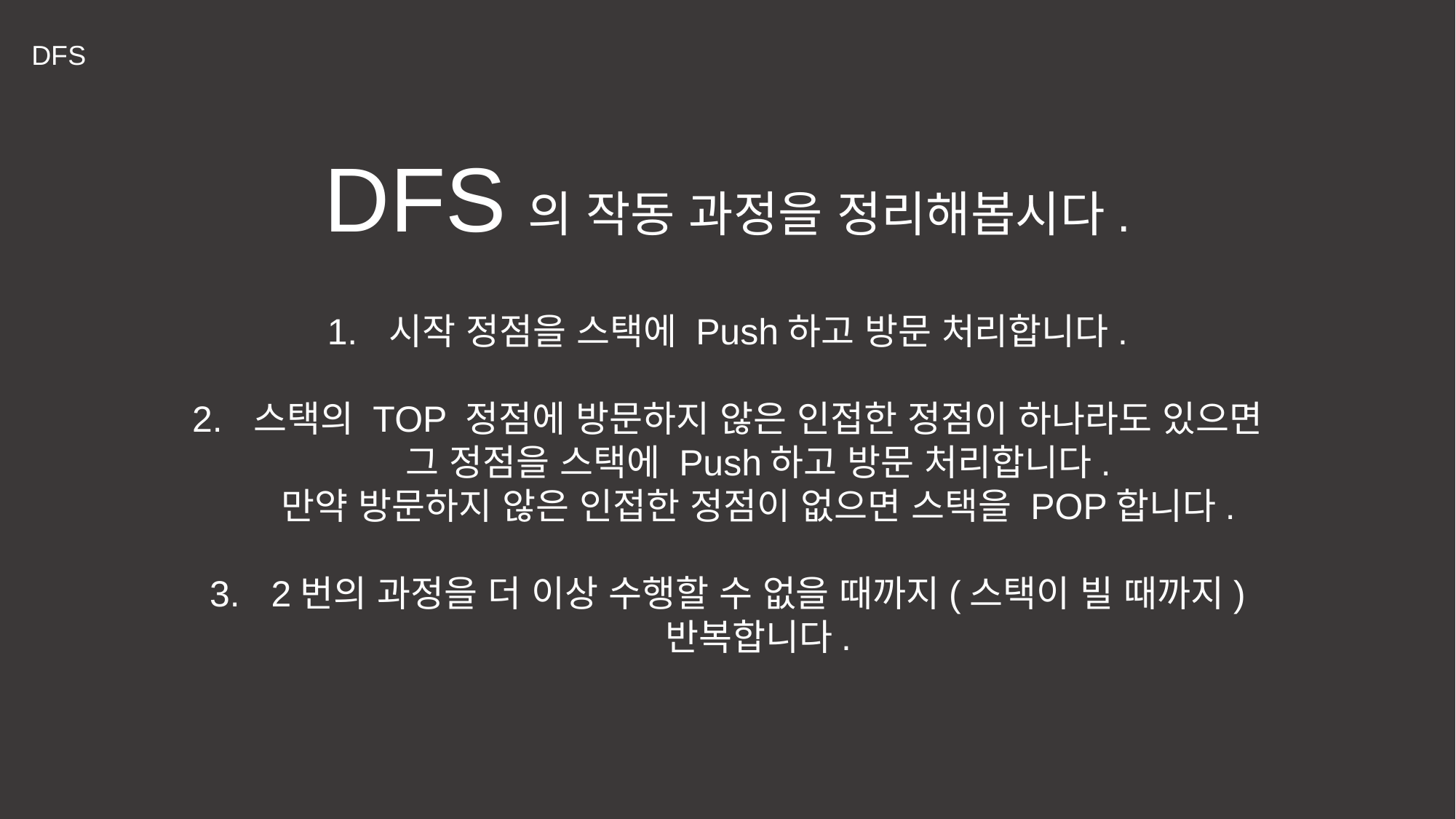

DFS
DFS의 작동 과정을 정리해봅시다.

시작 정점을 스택에 Push하고 방문 처리합니다.

스택의 TOP 정점에 방문하지 않은 인접한 정점이 하나라도 있으면
그 정점을 스택에 Push하고 방문 처리합니다.
만약 방문하지 않은 인접한 정점이 없으면 스택을 POP합니다.

2번의 과정을 더 이상 수행할 수 없을 때까지(스택이 빌 때까지)
반복합니다.